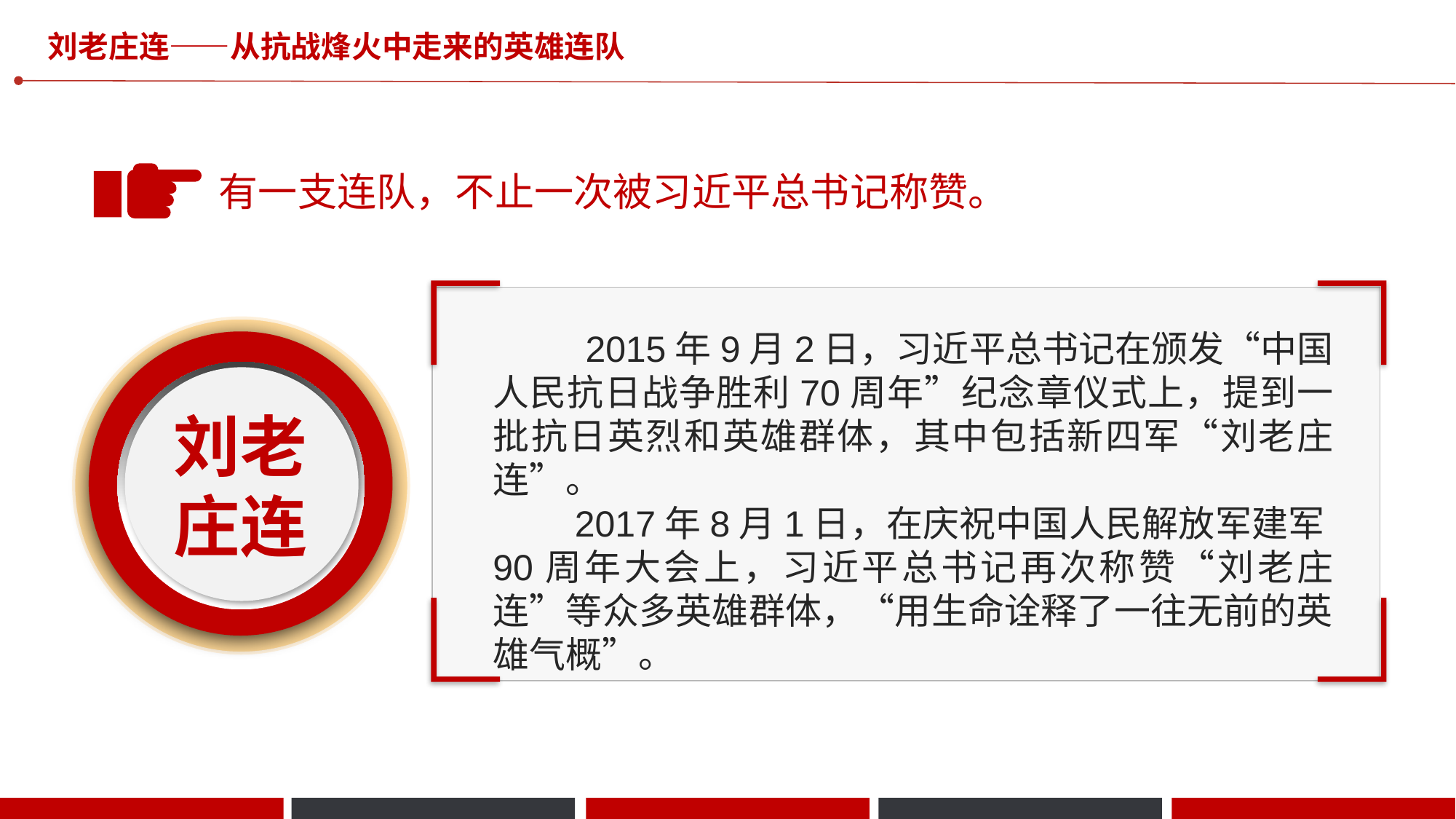

有一支连队，不止一次被习近平总书记称赞。

         2015年9月2日，习近平总书记在颁发“中国人民抗日战争胜利70周年”纪念章仪式上，提到一批抗日英烈和英雄群体，其中包括新四军“刘老庄连”。
　　2017年8月1日，在庆祝中国人民解放军建军90周年大会上，习近平总书记再次称赞“刘老庄连”等众多英雄群体，“用生命诠释了一往无前的英雄气概”。

刘老
庄连